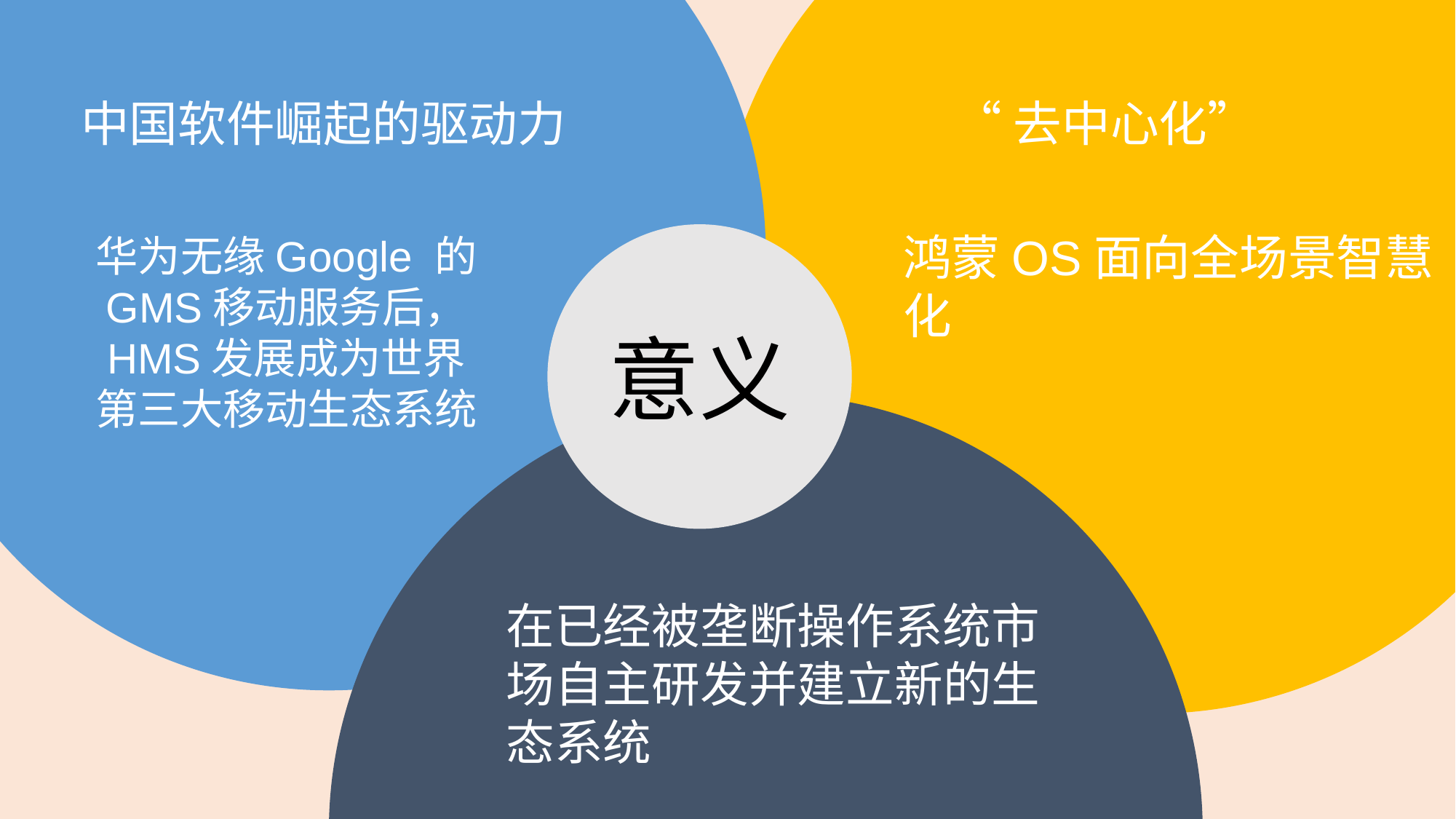

意义

“去中心化”
中国软件崛起的驱动力
鸿蒙OS面向全场景智慧化
华为无缘Google 的
GMS移动服务后，
HMS发展成为世界
第三大移动生态系统
在已经被垄断操作系统市场自主研发并建立新的生态系统